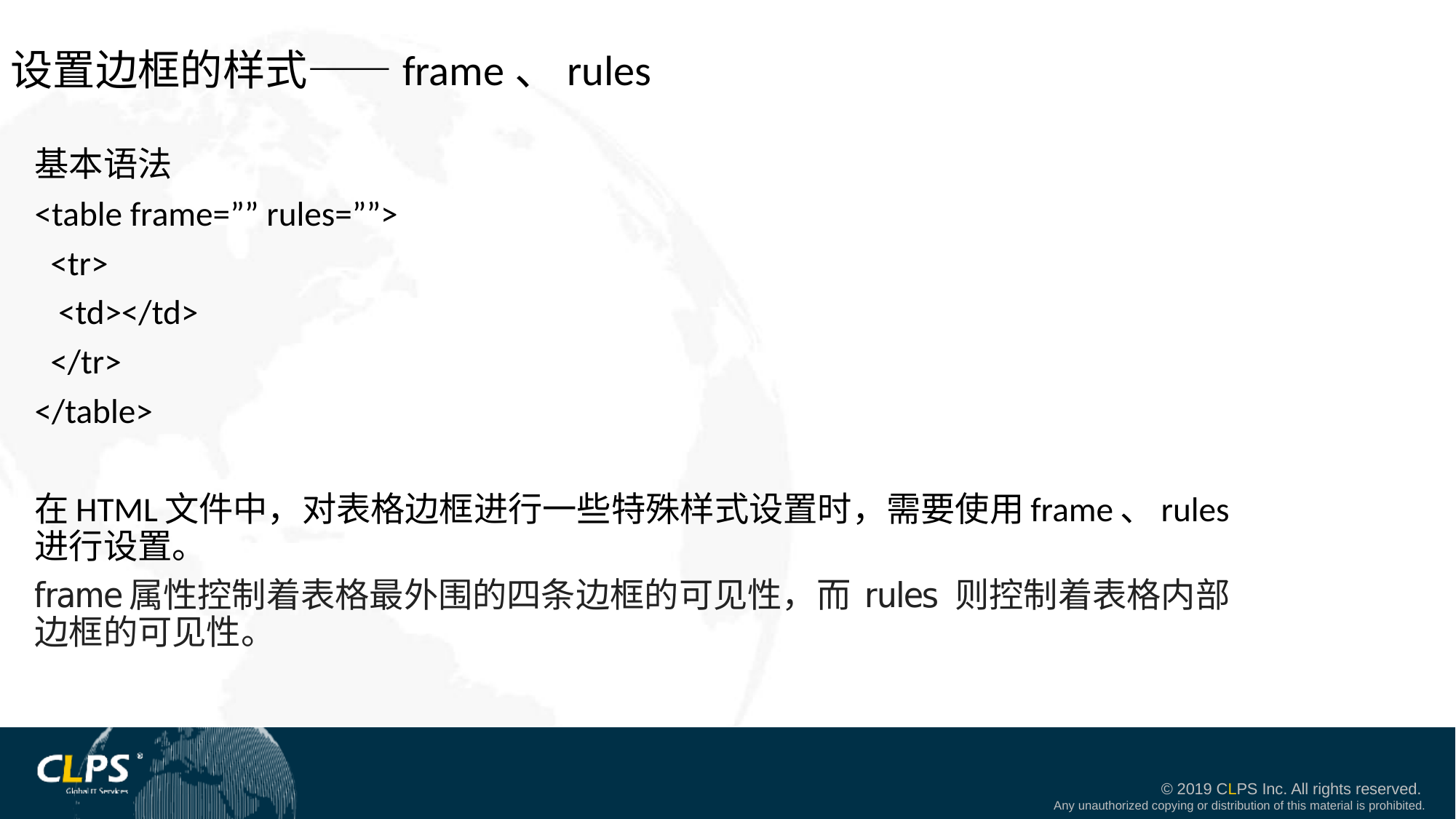

设置边框的样式——frame、rules
基本语法
<table frame=”” rules=””>
  <tr>
   <td></td>
  </tr>
</table>

在HTML文件中，对表格边框进行一些特殊样式设置时，需要使用frame、rules进行设置。
frame属性控制着表格最外围的四条边框的可见性，而 rules 则控制着表格内部边框的可见性。